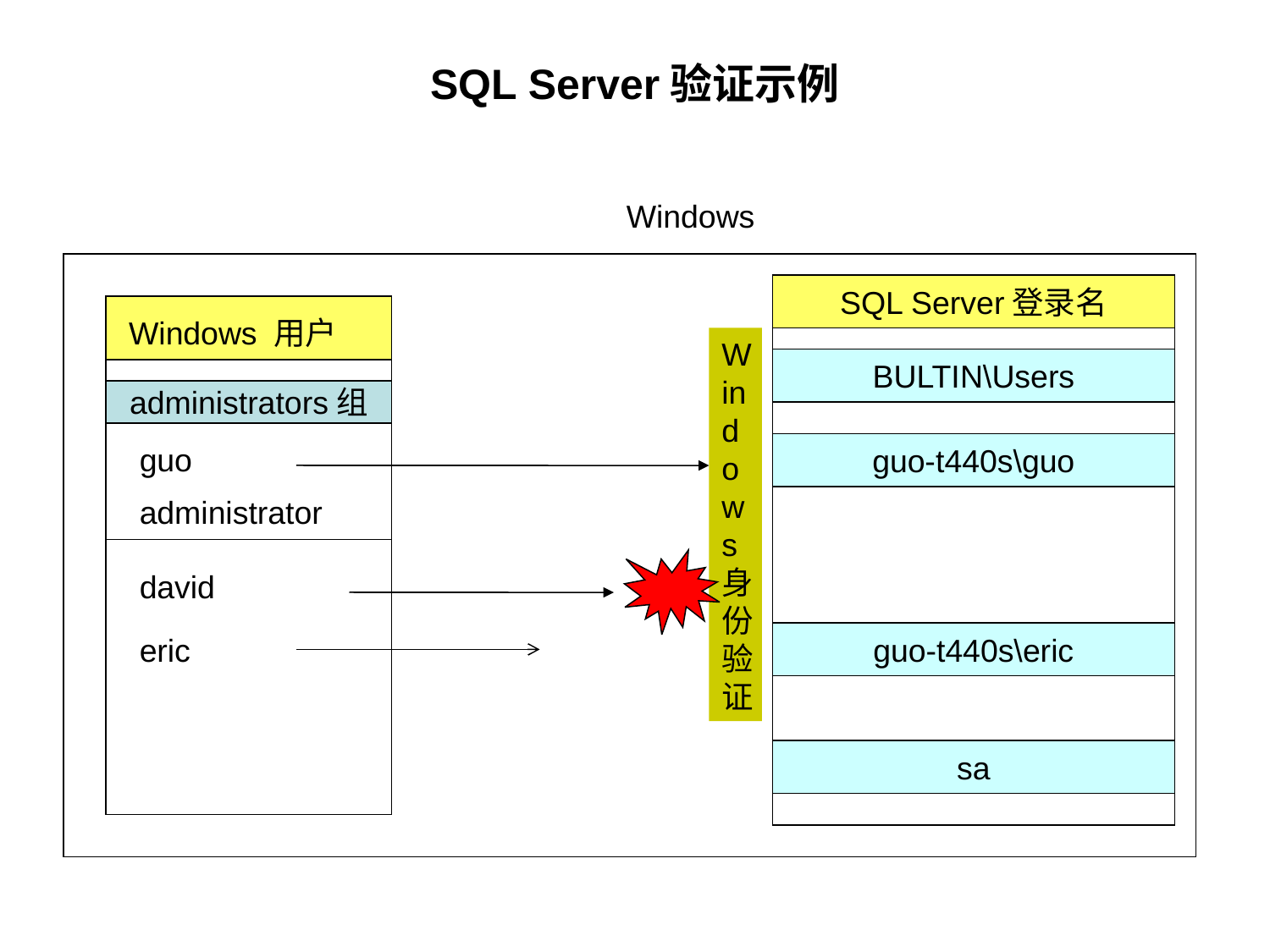

# SQL Server验证示例
Windows

SQL Server登录名

Windows 用户
Windows身份验证
BULTIN\Users

administrators组

guo
guo-t440s\guo

administrator

david

guo-t440s\eric
eric
sa